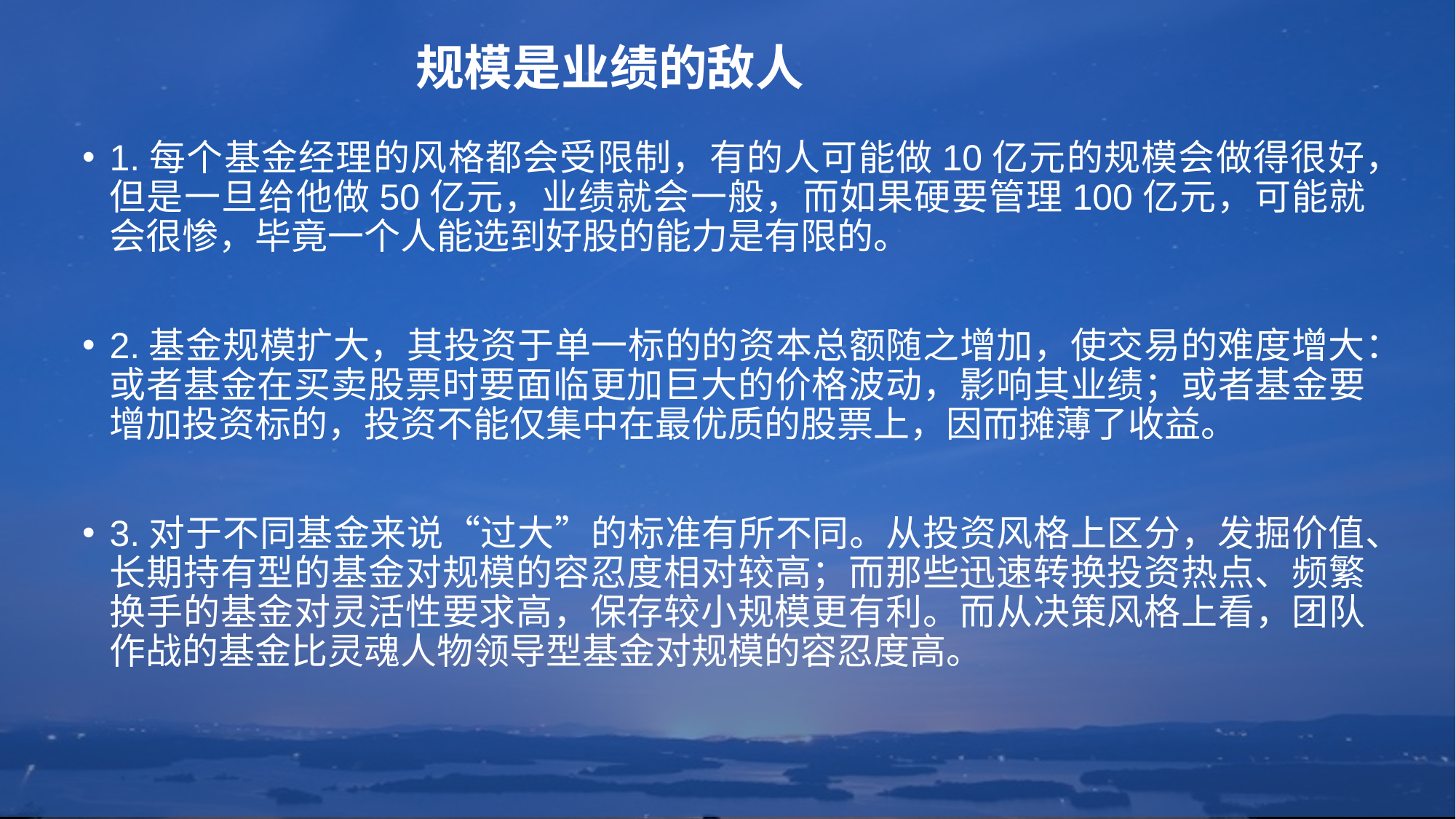

# 规模是业绩的敌人
1.每个基金经理的风格都会受限制，有的人可能做10亿元的规模会做得很好，但是一旦给他做50亿元，业绩就会一般，而如果硬要管理100亿元，可能就会很惨，毕竟一个人能选到好股的能力是有限的。

2.基金规模扩大，其投资于单一标的的资本总额随之增加，使交易的难度增大：或者基金在买卖股票时要面临更加巨大的价格波动，影响其业绩；或者基金要增加投资标的，投资不能仅集中在最优质的股票上，因而摊薄了收益。

3.对于不同基金来说“过大”的标准有所不同。从投资风格上区分，发掘价值、长期持有型的基金对规模的容忍度相对较高；而那些迅速转换投资热点、频繁换手的基金对灵活性要求高，保存较小规模更有利。而从决策风格上看，团队作战的基金比灵魂人物领导型基金对规模的容忍度高。